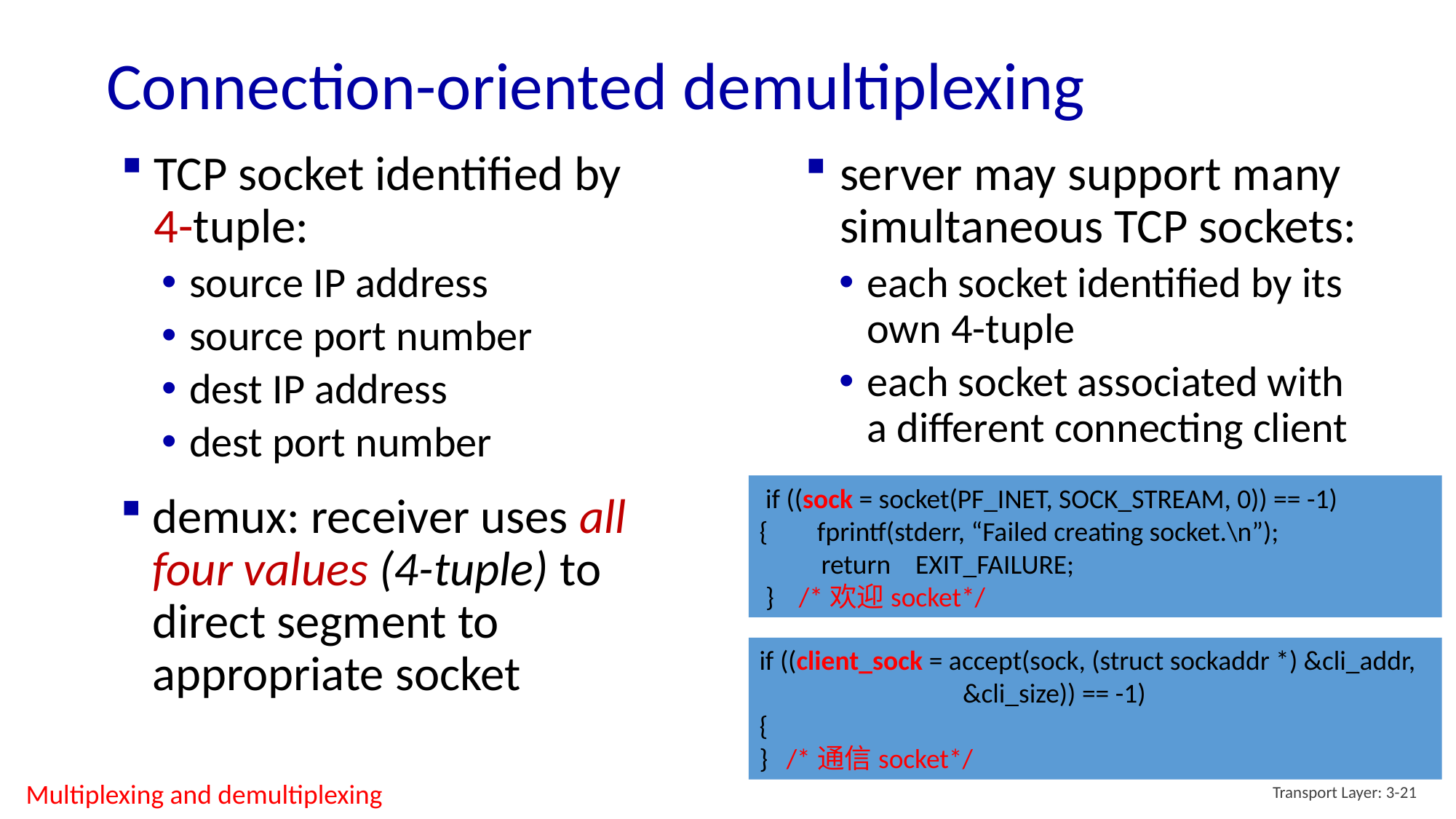

# Connection-oriented demultiplexing
TCP socket identified by 4-tuple:
source IP address
source port number
dest IP address
dest port number
server may support many simultaneous TCP sockets:
each socket identified by its own 4-tuple
each socket associated with a different connecting client
 if ((sock = socket(PF_INET, SOCK_STREAM, 0)) == -1)    {        fprintf(stderr, “Failed creating socket.\n”);
          return    EXIT_FAILURE;
 }    /*欢迎socket*/
demux: receiver uses all four values (4-tuple) to direct segment to appropriate socket
if ((client_sock = accept(sock, (struct sockaddr *) &cli_addr,                                    &cli_size)) == -1)
{
}   /*通信socket*/
Transport Layer: 3-21
Multiplexing and demultiplexing